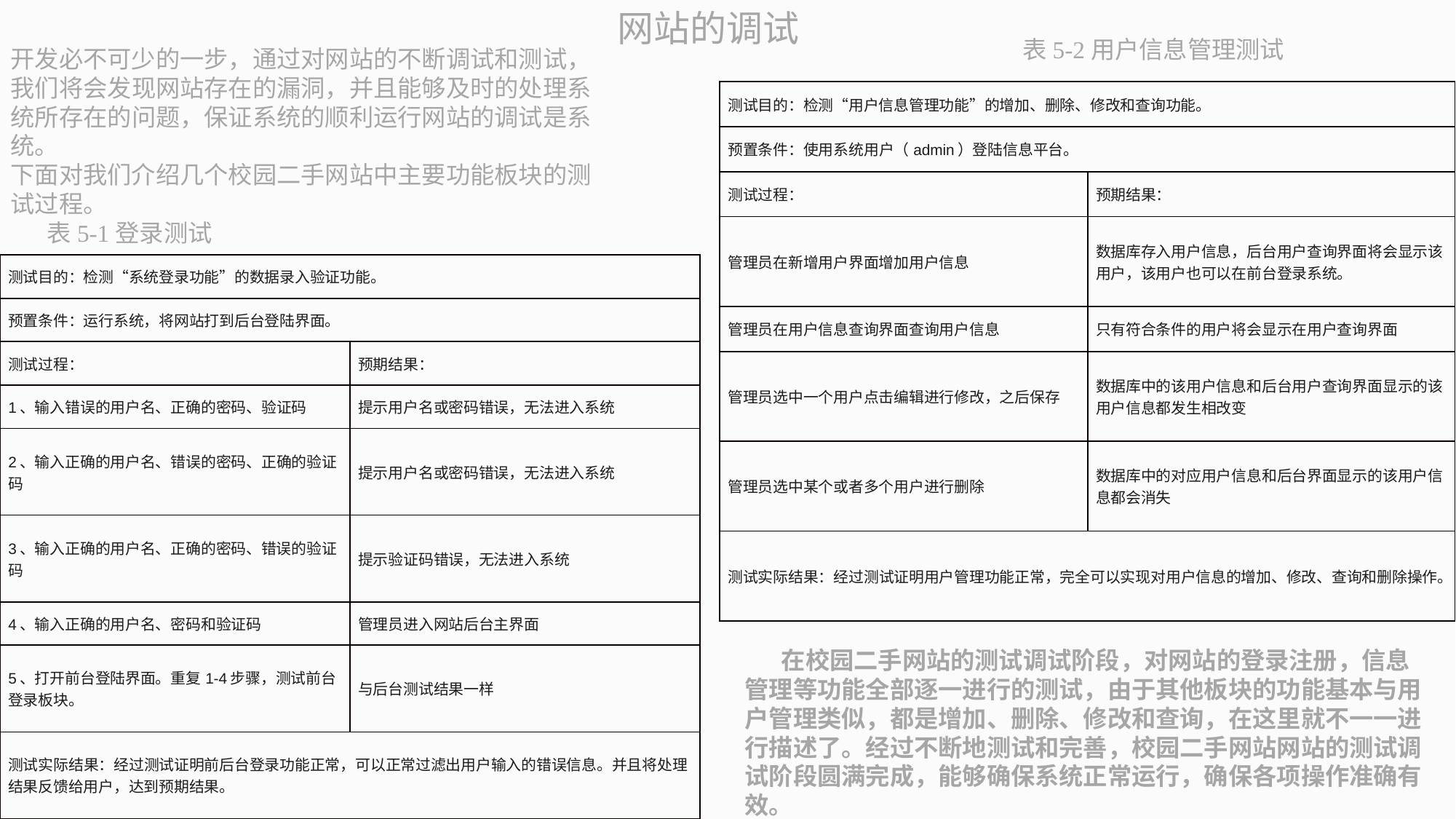

网站的调试
 表5-2用户信息管理测试
开发必不可少的一步，通过对网站的不断调试和测试，我们将会发现网站存在的漏洞，并且能够及时的处理系统所存在的问题，保证系统的顺利运行网站的调试是系统。下面对我们介绍几个校园二手网站中主要功能板块的测试过程。表5-1登录测试
| 测试目的：检测“用户信息管理功能”的增加、删除、修改和查询功能。 |  |
| --- | --- |
| 预置条件：使用系统用户（admin）登陆信息平台。 |  |
| 测试过程： | 预期结果： |
| 管理员在新增用户界面增加用户信息 | 数据库存入用户信息，后台用户查询界面将会显示该用户，该用户也可以在前台登录系统。 |
| 管理员在用户信息查询界面查询用户信息 | 只有符合条件的用户将会显示在用户查询界面 |
| 管理员选中一个用户点击编辑进行修改，之后保存 | 数据库中的该用户信息和后台用户查询界面显示的该用户信息都发生相改变 |
| 管理员选中某个或者多个用户进行删除 | 数据库中的对应用户信息和后台界面显示的该用户信息都会消失 |
| 测试实际结果：经过测试证明用户管理功能正常，完全可以实现对用户信息的增加、修改、查询和删除操作。 |  |
| 测试目的：检测“系统登录功能”的数据录入验证功能。 |  |
| --- | --- |
| 预置条件：运行系统，将网站打到后台登陆界面。 |  |
| 测试过程： | 预期结果： |
| 1、输入错误的用户名、正确的密码、验证码 | 提示用户名或密码错误，无法进入系统 |
| 2、输入正确的用户名、错误的密码、正确的验证码 | 提示用户名或密码错误，无法进入系统 |
| 3、输入正确的用户名、正确的密码、错误的验证码 | 提示验证码错误，无法进入系统 |
| 4、输入正确的用户名、密码和验证码 | 管理员进入网站后台主界面 |
| 5、打开前台登陆界面。重复1-4步骤，测试前台登录板块。 | 与后台测试结果一样 |
| 测试实际结果：经过测试证明前后台登录功能正常，可以正常过滤出用户输入的错误信息。并且将处理结果反馈给用户，达到预期结果。 |  |
 在校园二手网站的测试调试阶段，对网站的登录注册，信息管理等功能全部逐一进行的测试，由于其他板块的功能基本与用户管理类似，都是增加、删除、修改和查询，在这里就不一一进行描述了。经过不断地测试和完善，校园二手网站网站的测试调试阶段圆满完成，能够确保系统正常运行，确保各项操作准确有效。